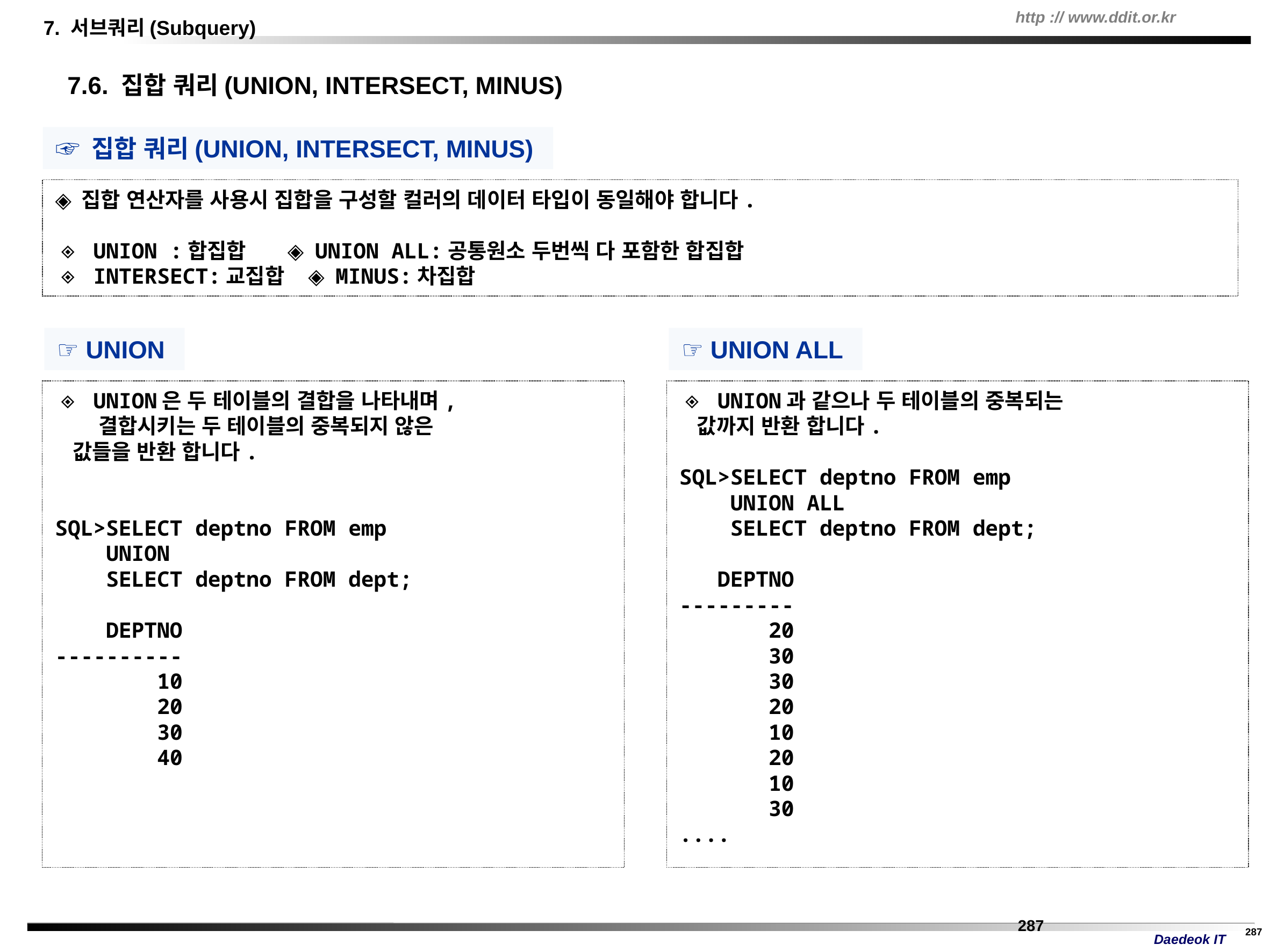

7. 서브쿼리(Subquery)
 7.6. 집합 쿼리(UNION, INTERSECT, MINUS)
☞ 집합 쿼리(UNION, INTERSECT, MINUS)
◈ 집합 연산자를 사용시 집합을 구성할 컬러의 데이터 타입이 동일해야 합니다.

◈ UNION :합집합       ◈ UNION ALL:공통원소 두번씩 다 포함한 합집합
◈ INTERSECT:교집합    ◈ MINUS:차집합
☞ UNION
☞ UNION ALL
◈ UNION은 두 테이블의 결합을 나타내며,
   결합시키는 두 테이블의 중복되지 않은
   값들을 반환 합니다.

SQL>SELECT deptno FROM emp
    UNION
    SELECT deptno FROM dept;

    DEPTNO
----------
        10
        20
        30
        40
◈ UNION과 같으나 두 테이블의 중복되는
   값까지 반환 합니다.

SQL>SELECT deptno FROM emp
    UNION ALL
    SELECT deptno FROM dept;

   DEPTNO
---------
       20
       30
       30
       20
       10
       20
       10
       30
....
287